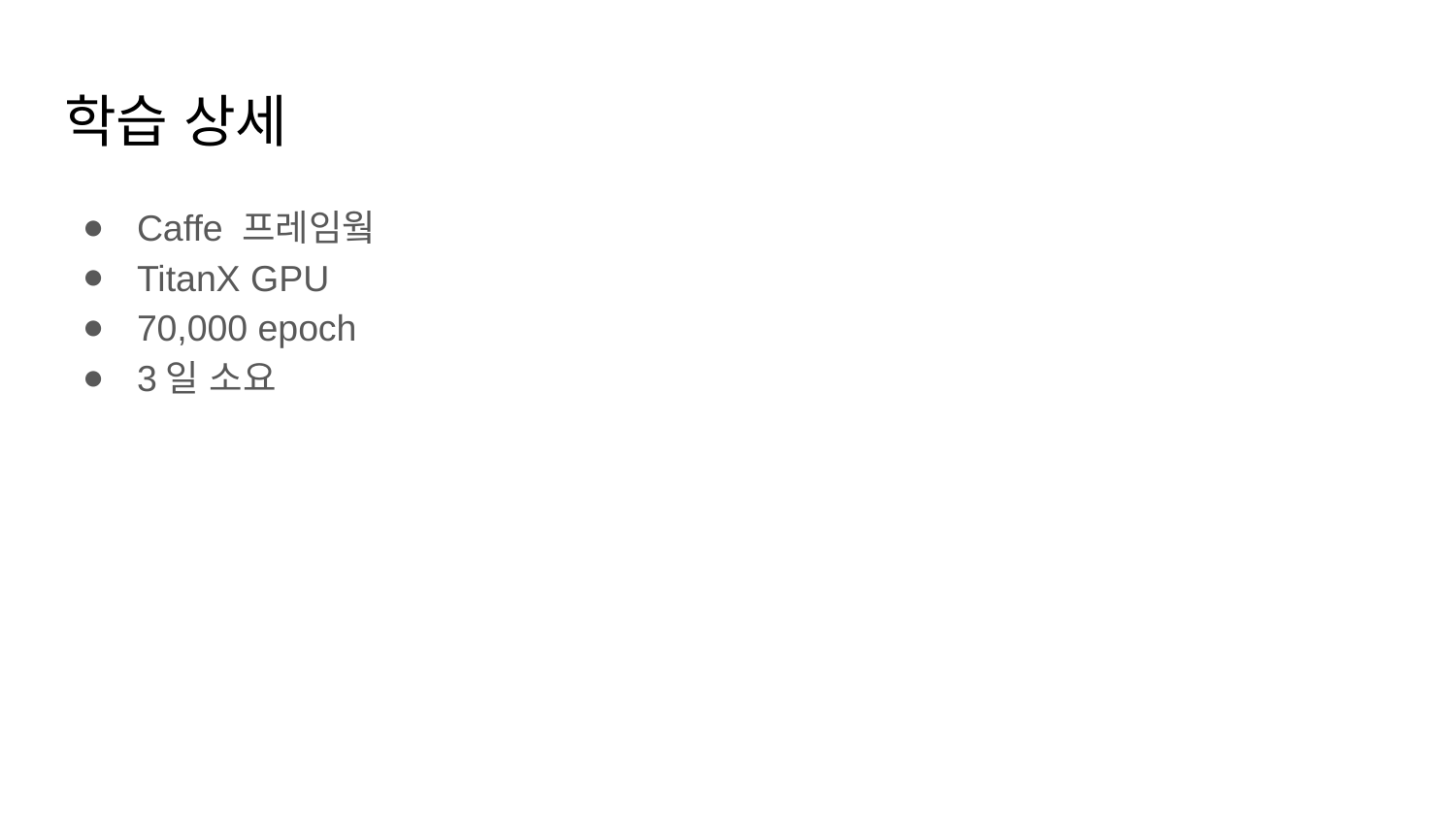

# 학습 상세
Caffe 프레임웤
TitanX GPU
70,000 epoch
3일 소요